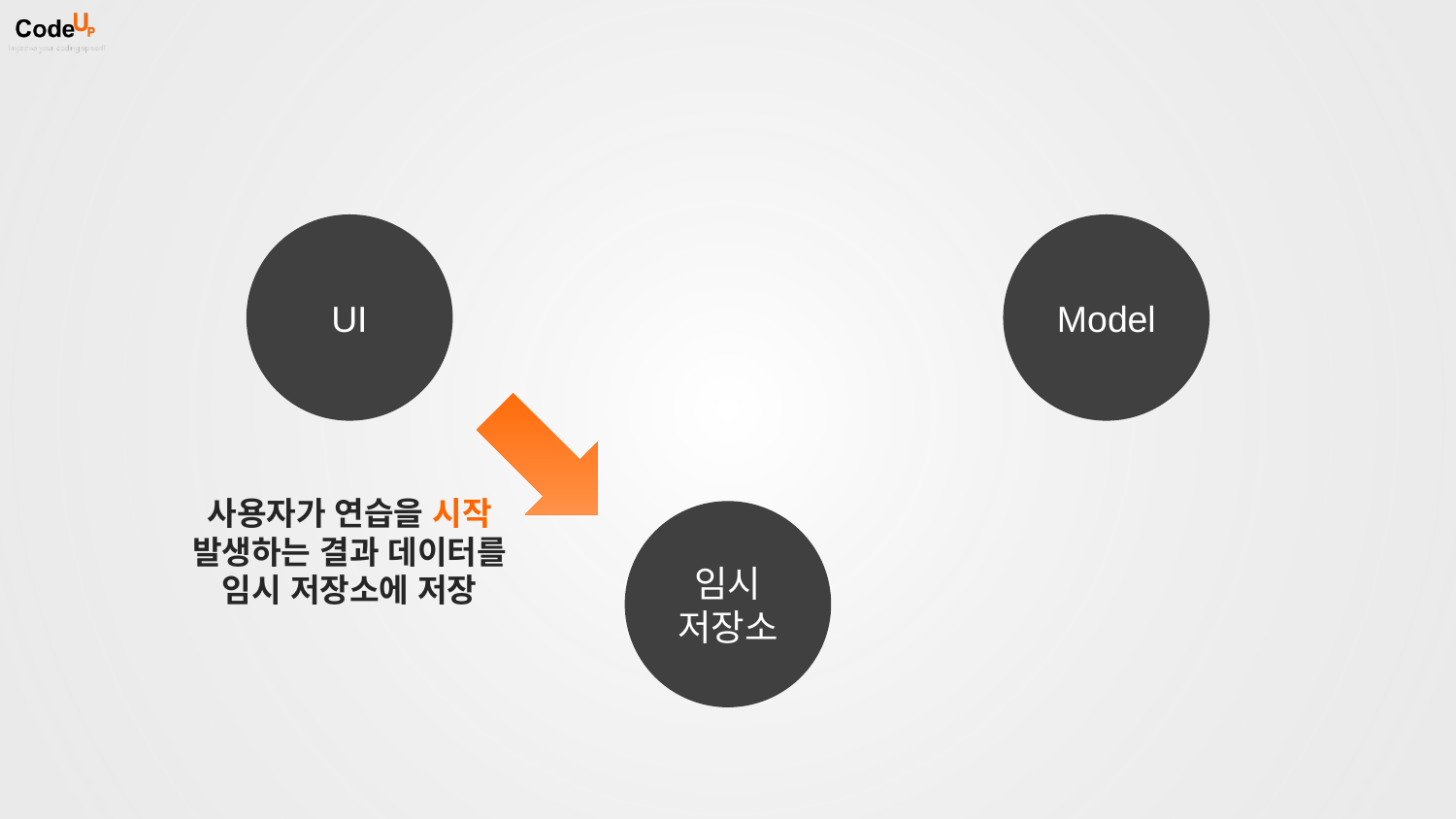

UI
Model

사용자가 연습을 시작
발생하는 결과 데이터를
임시 저장소에 저장
임시
저장소